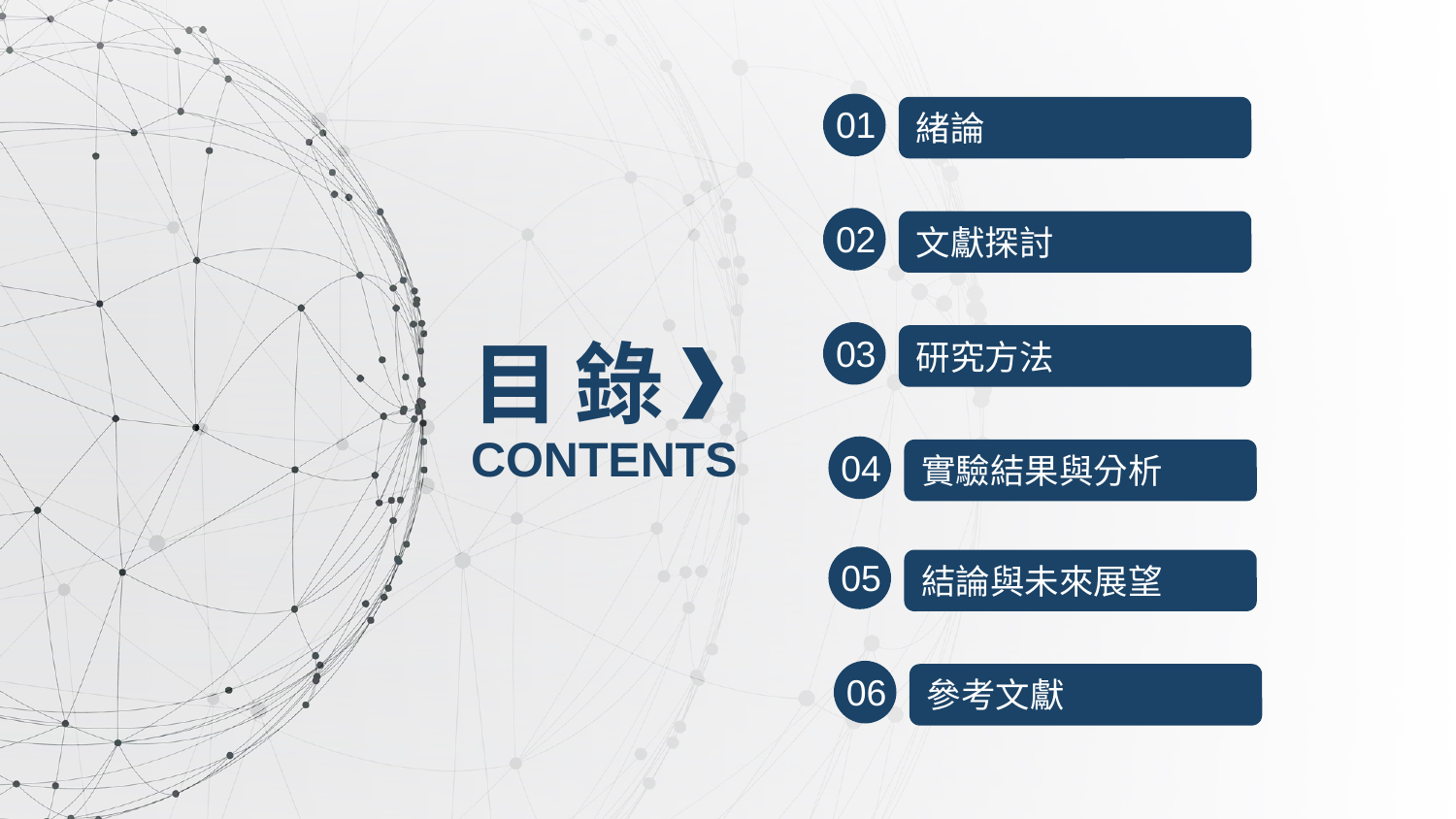

01
緒論

02
文獻探討
目 錄

03
研究方法

CONTENTS

04
實驗結果與分析

05
結論與未來展望

06
參考文獻